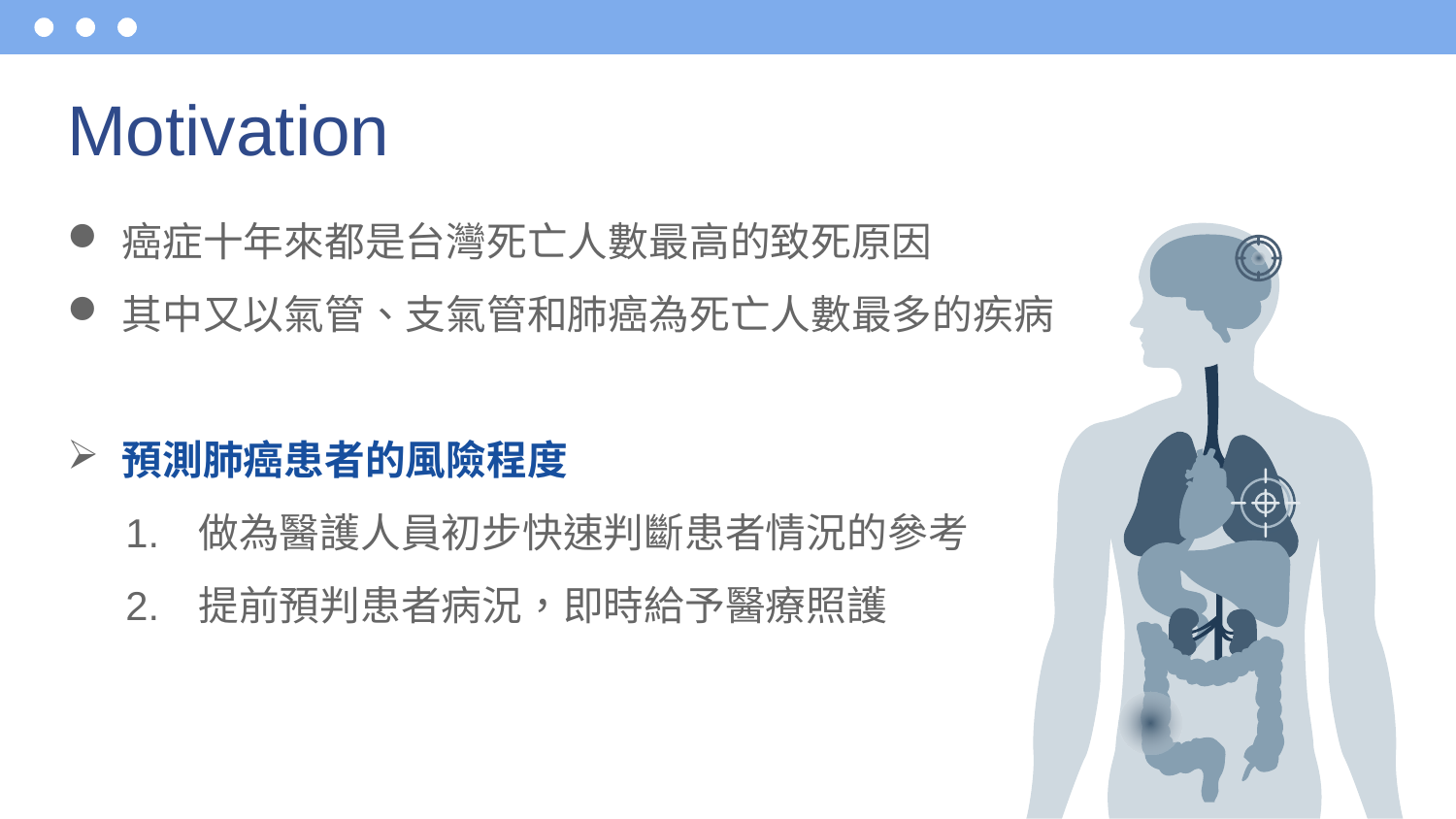

Motivation
癌症十年來都是台灣死亡人數最高的致死原因

其中又以氣管、支氣管和肺癌為死亡人數最多的疾病

預測肺癌患者的風險程度
做為醫護人員初步快速判斷患者情況的參考
提前預判患者病況，即時給予醫療照護